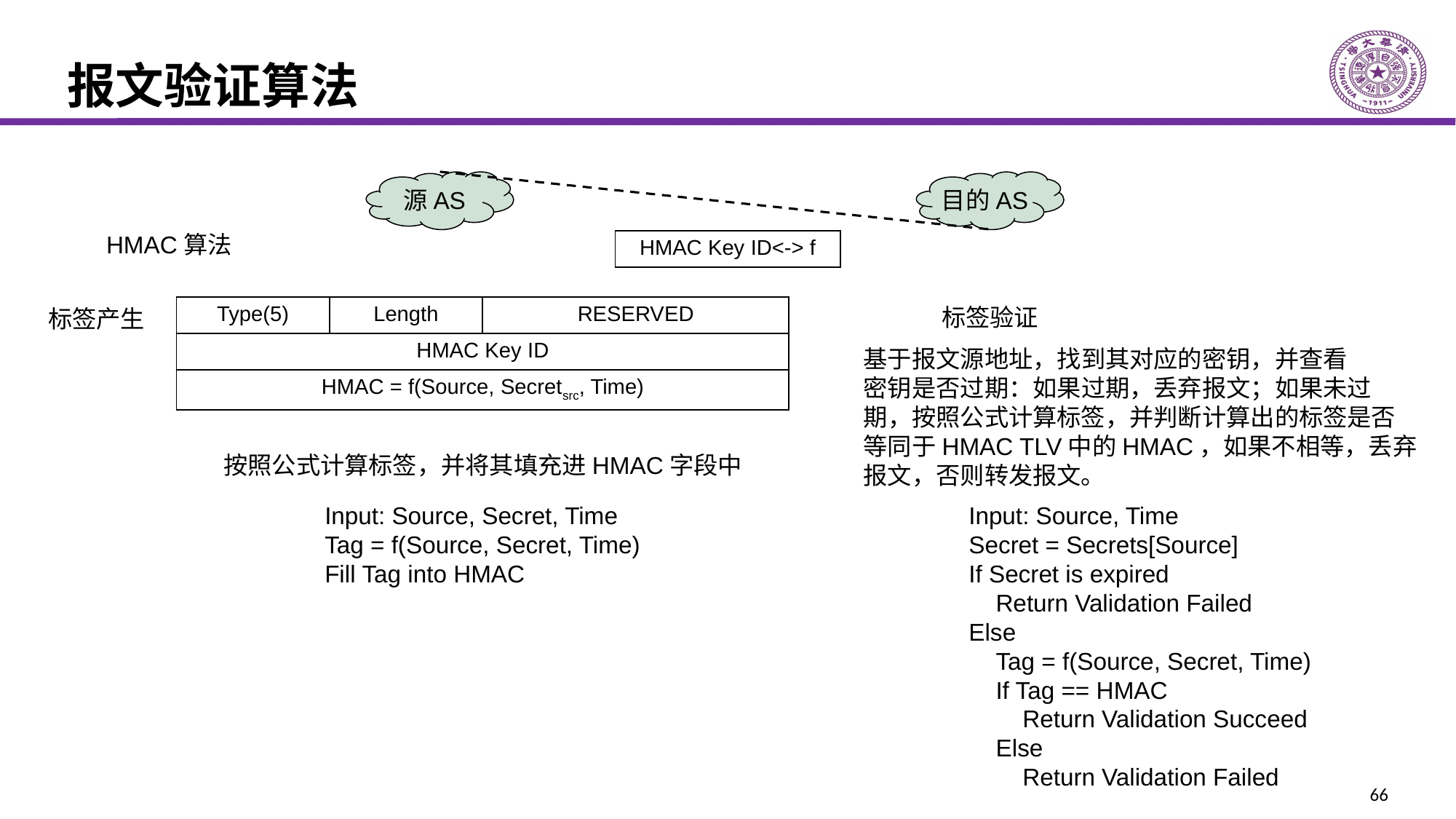

# 报文验证算法
源AS
目的AS
HMAC算法
| HMAC Key ID<-> f |
| --- |
| Type(5) | Length | RESERVED |
| --- | --- | --- |
| HMAC Key ID |  |  |
| HMAC = f(Source, Secretsrc, Time) |  |  |
标签验证
标签产生
基于报文源地址，找到其对应的密钥，并查看
密钥是否过期：如果过期，丢弃报文；如果未过
期，按照公式计算标签，并判断计算出的标签是否
等同于HMAC TLV中的HMAC，如果不相等，丢弃
报文，否则转发报文。
按照公式计算标签，并将其填充进HMAC字段中
Input: Source, Secret, Time
Tag = f(Source, Secret, Time)
Fill Tag into HMAC
Input: Source, Time
Secret = Secrets[Source]
If Secret is expired
    Return Validation Failed
Else
    Tag = f(Source, Secret, Time)
    If Tag == HMAC
        Return Validation Succeed
    Else
        Return Validation Failed